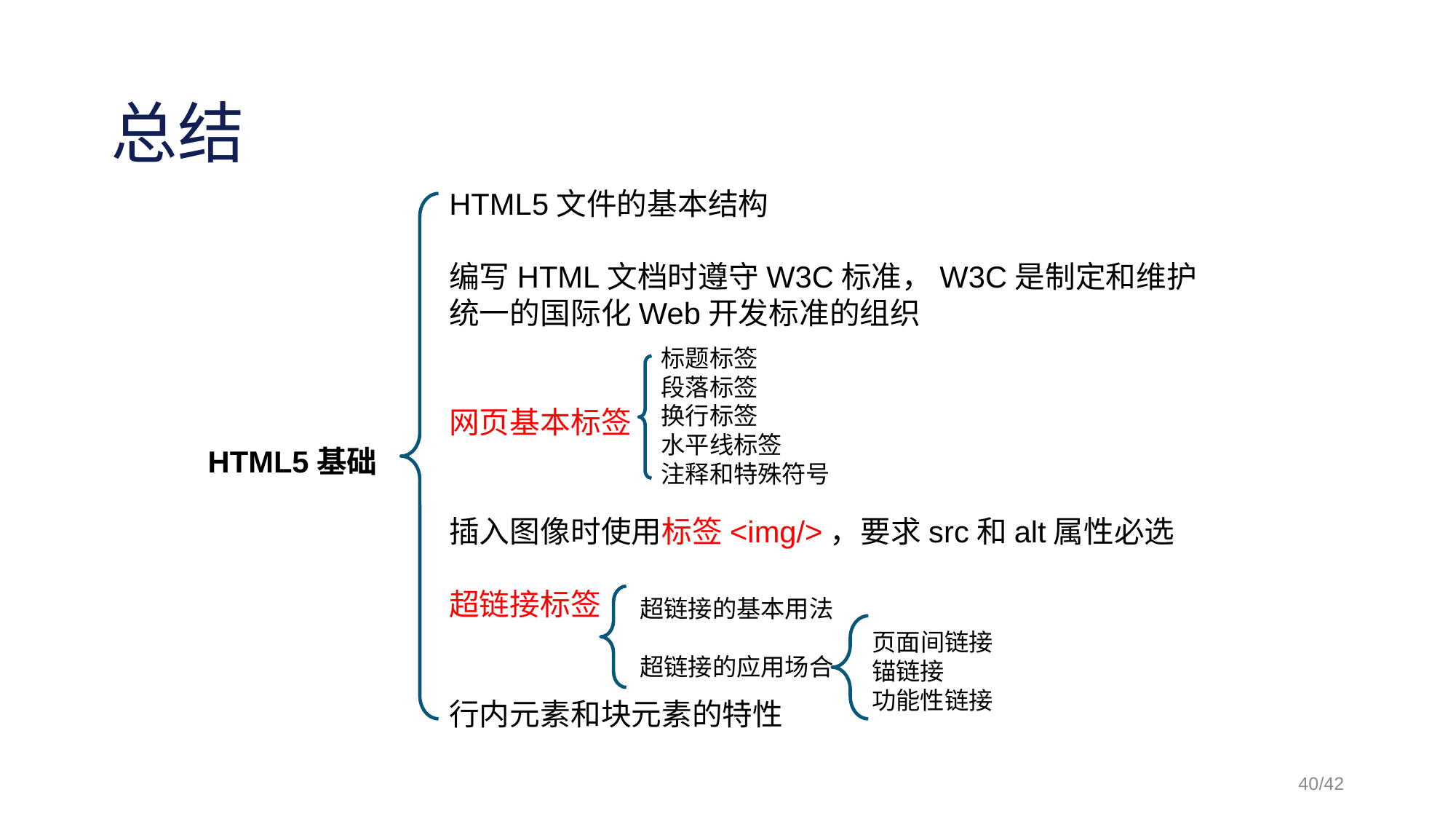

# 总结
HTML5文件的基本结构

编写HTML文档时遵守W3C标准，W3C是制定和维护统一的国际化Web开发标准的组织

网页基本标签

插入图像时使用标签<img/>，要求src和alt属性必选

超链接标签

行内元素和块元素的特性

标题标签
段落标签
换行标签
水平线标签
注释和特殊符号

HTML5基础

超链接的基本用法

超链接的应用场合

页面间链接
锚链接
功能性链接
40/42